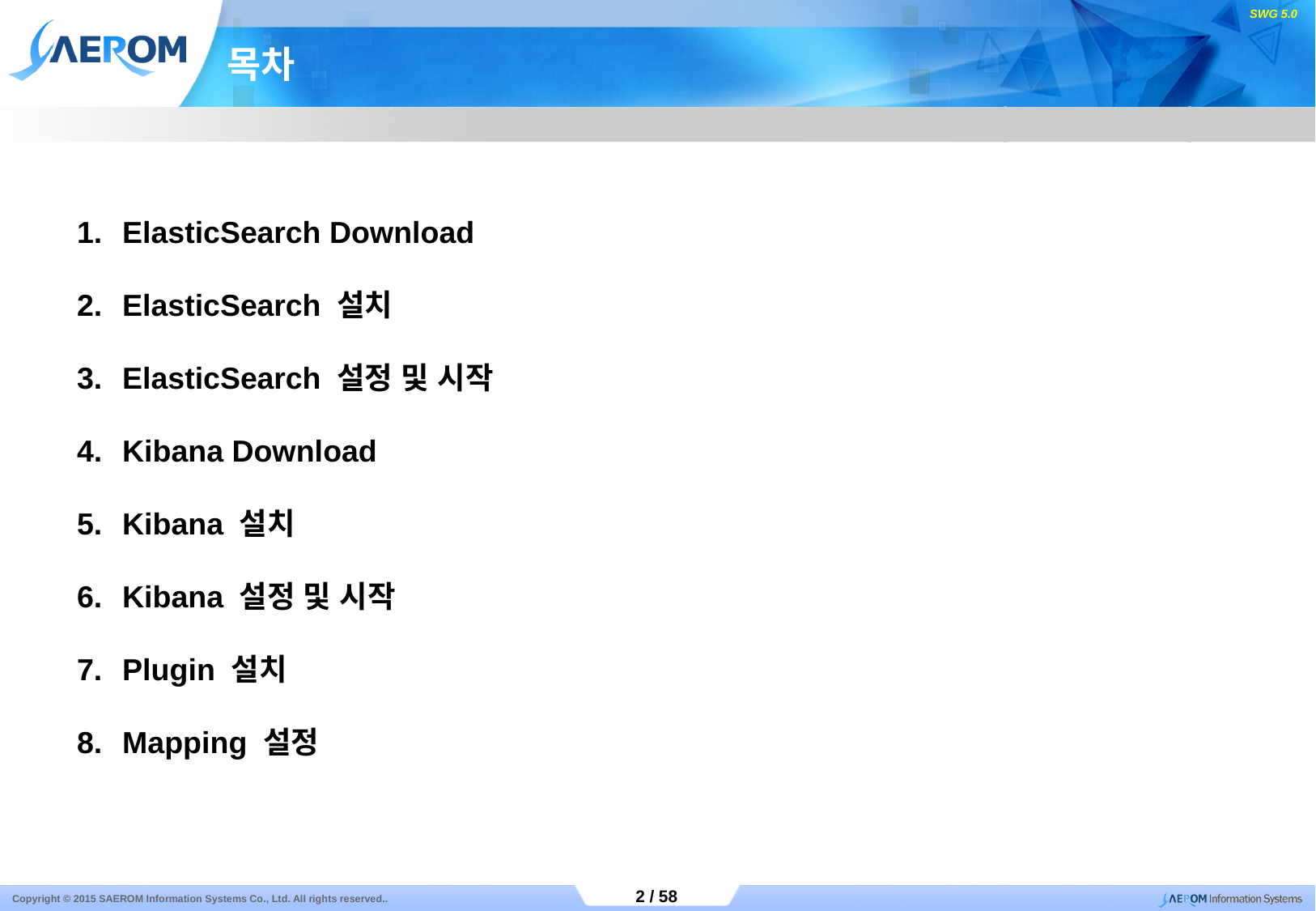

# 목차
ElasticSearch Download

ElasticSearch 설치

ElasticSearch 설정 및 시작

Kibana Download

Kibana 설치

Kibana 설정 및 시작

Plugin 설치

Mapping 설정